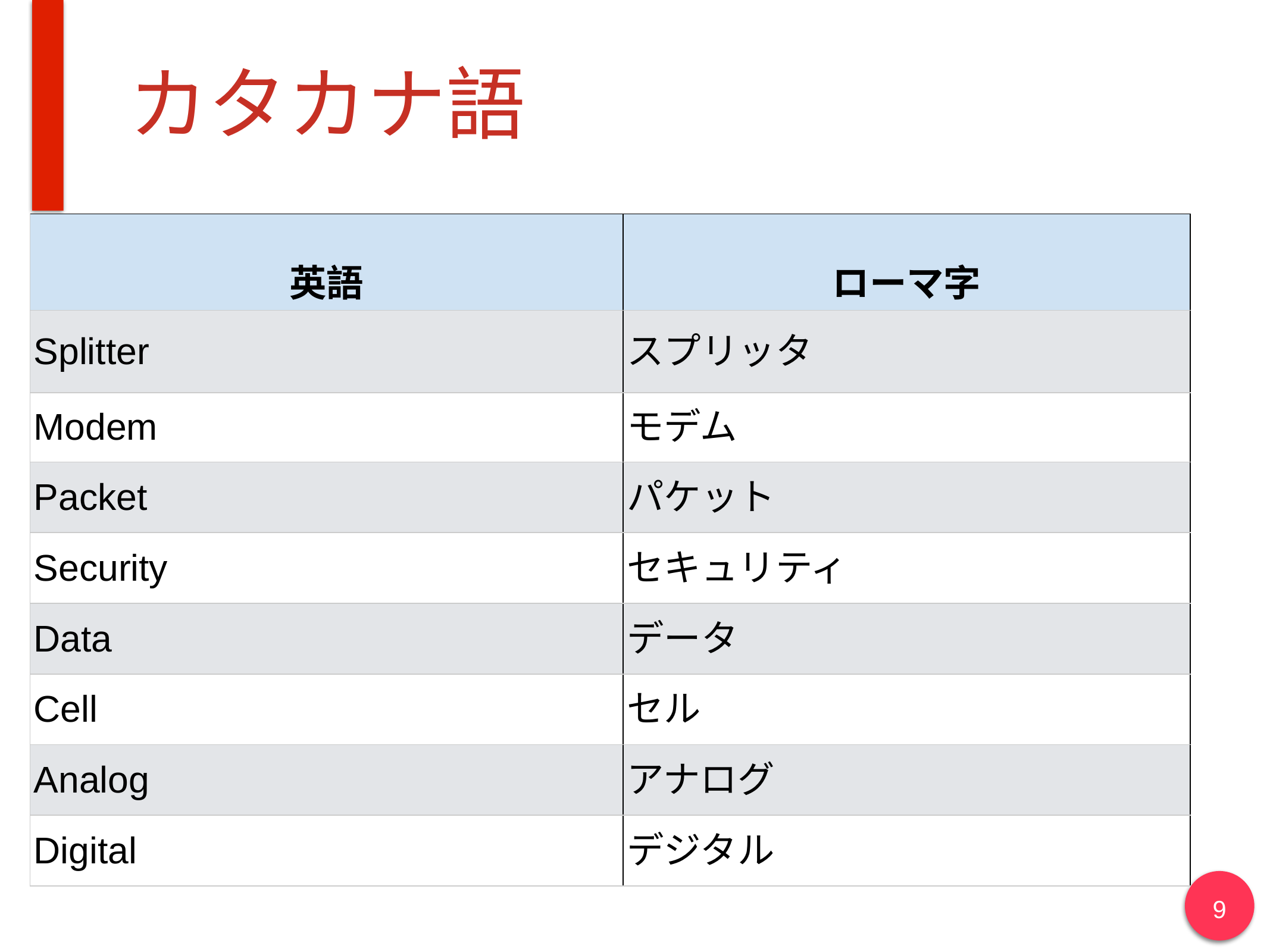

# カタカナ語
| 英語 | ローマ字 |
| --- | --- |
| Splitter | スプリッタ |
| Modem | モデム |
| Packet | パケット |
| Security | セキュリティ |
| Data | データ |
| Cell | セル |
| Analog | アナログ |
| Digital | デジタル |
9